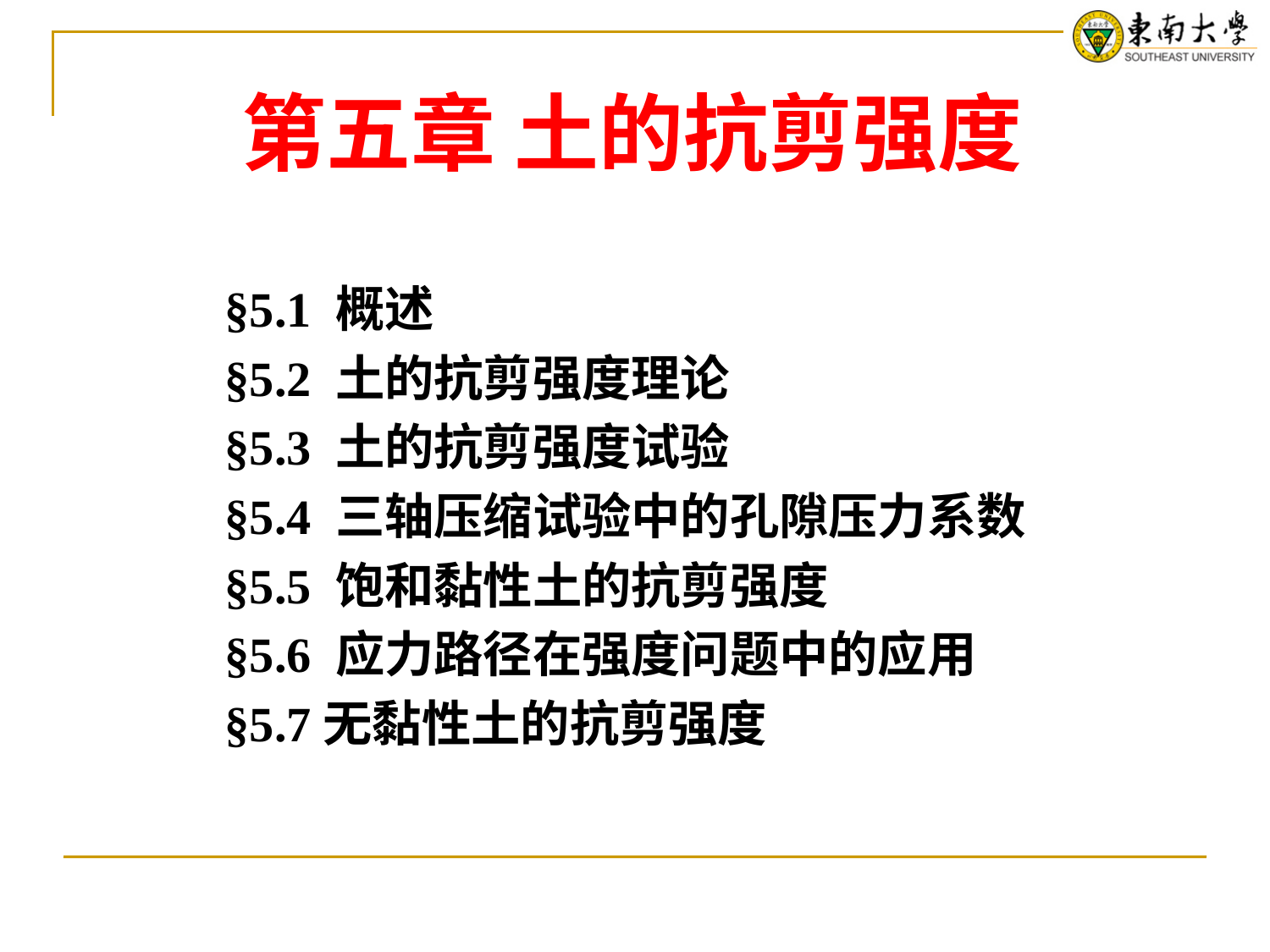

第五章 土的抗剪强度
§5.1 概述
§5.2 土的抗剪强度理论
§5.3 土的抗剪强度试验
§5.4 三轴压缩试验中的孔隙压力系数
§5.5 饱和黏性土的抗剪强度
§5.6 应力路径在强度问题中的应用
§5.7无黏性土的抗剪强度
1